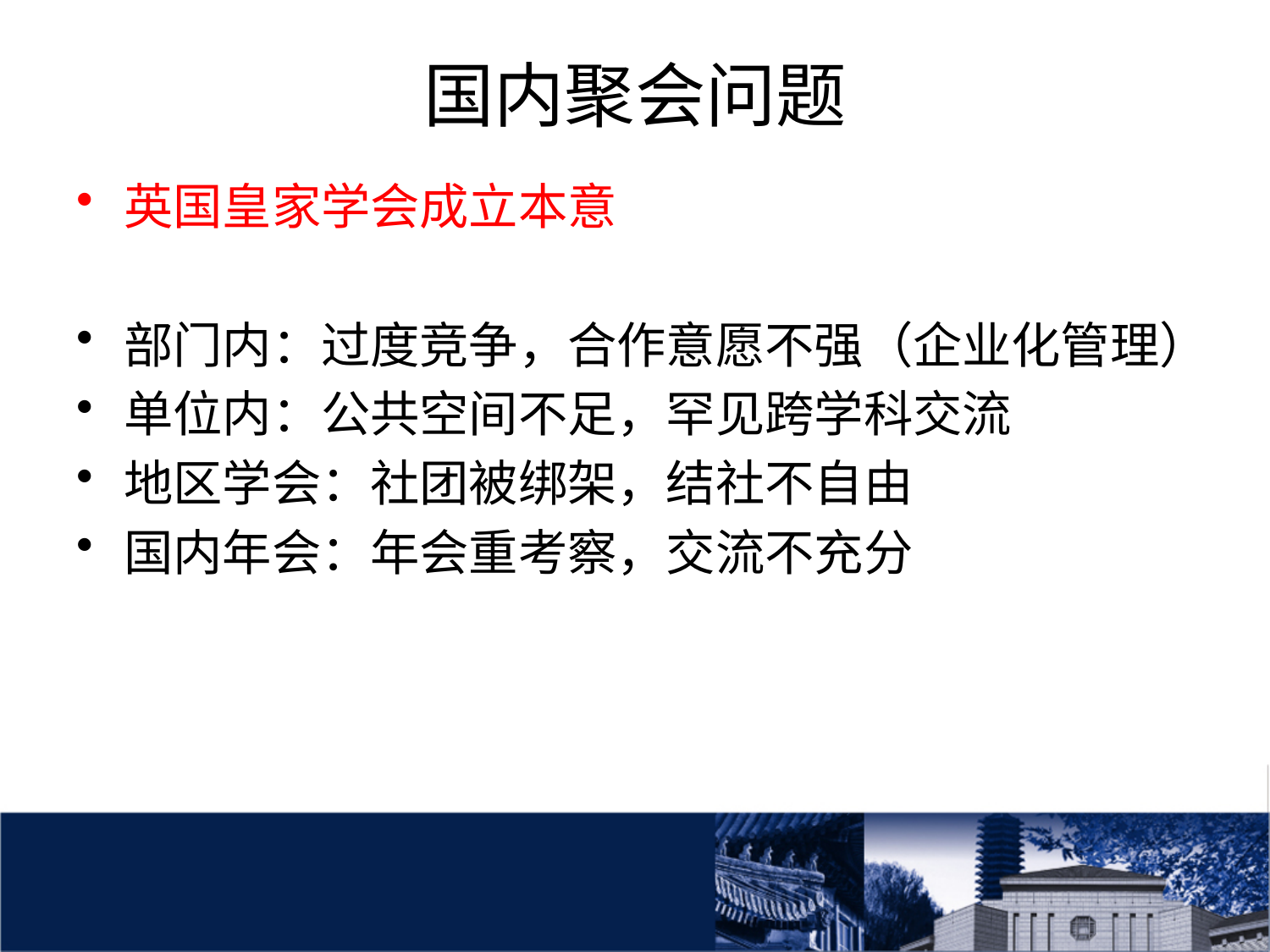

# 国内聚会问题
英国皇家学会成立本意

部门内：过度竞争，合作意愿不强（企业化管理）
单位内：公共空间不足，罕见跨学科交流
地区学会：社团被绑架，结社不自由
国内年会：年会重考察，交流不充分